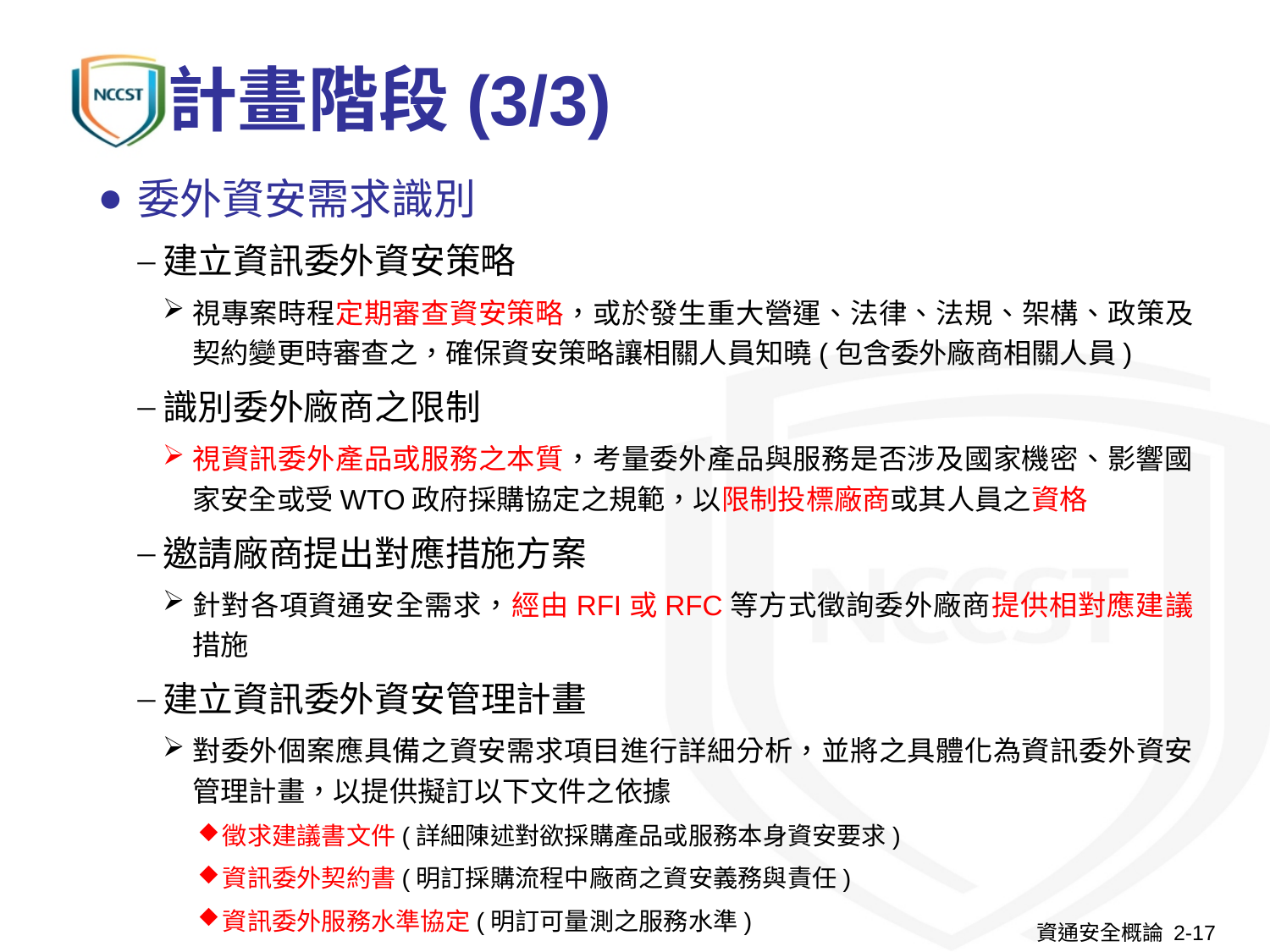

# 計畫階段(3/3)
委外資安需求識別
建立資訊委外資安策略
視專案時程定期審查資安策略，或於發生重大營運、法律、法規、架構、政策及契約變更時審查之，確保資安策略讓相關人員知曉(包含委外廠商相關人員)
識別委外廠商之限制
視資訊委外產品或服務之本質，考量委外產品與服務是否涉及國家機密、影響國家安全或受WTO政府採購協定之規範，以限制投標廠商或其人員之資格
邀請廠商提出對應措施方案
針對各項資通安全需求，經由RFI或RFC等方式徵詢委外廠商提供相對應建議措施
建立資訊委外資安管理計畫
對委外個案應具備之資安需求項目進行詳細分析，並將之具體化為資訊委外資安管理計畫，以提供擬訂以下文件之依據
徵求建議書文件(詳細陳述對欲採購產品或服務本身資安要求)
資訊委外契約書(明訂採購流程中廠商之資安義務與責任)
資訊委外服務水準協定(明訂可量測之服務水準)